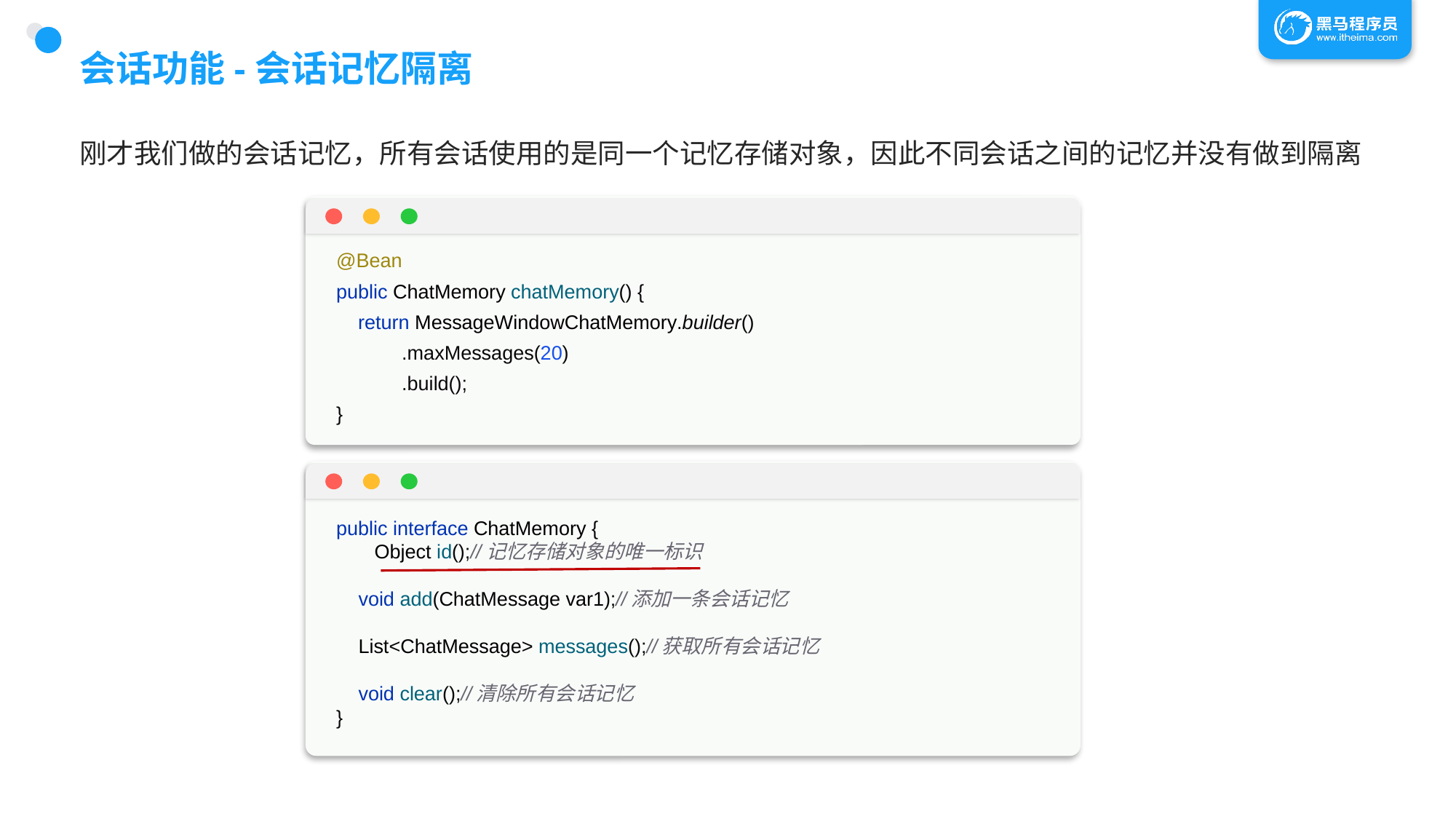

# 会话功能-会话记忆隔离
刚才我们做的会话记忆，所有会话使用的是同一个记忆存储对象，因此不同会话之间的记忆并没有做到隔离

@Bean
public ChatMemory chatMemory() {
    return MessageWindowChatMemory.builder()
            .maxMessages(20)
            .build();
}

public interface ChatMemory {
       Object id();//记忆存储对象的唯一标识
    void add(ChatMessage var1);//添加一条会话记忆
    List<ChatMessage> messages();//获取所有会话记忆
    void clear();//清除所有会话记忆
}